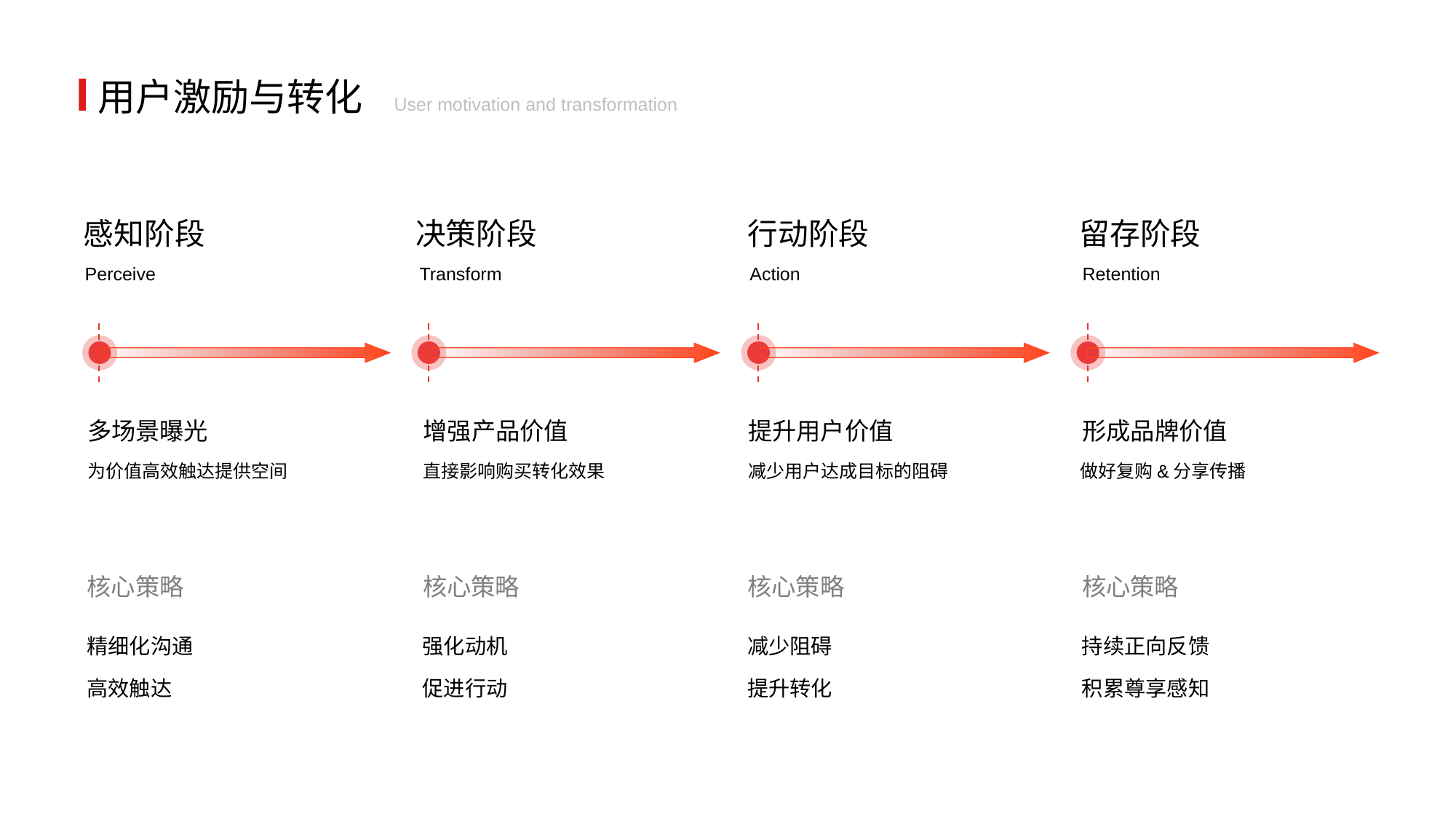

用户激励与转化

User motivation and transformation

感知阶段
决策阶段
行动阶段
留存阶段
Perceive
Transform
Action
Retention

多场景曝光
增强产品价值
提升用户价值
形成品牌价值
为价值高效触达提供空间
直接影响购买转化效果
减少用户达成目标的阻碍
做好复购&分享传播
核心策略
核心策略
核心策略
核心策略
精细化沟通
强化动机
减少阻碍
持续正向反馈
高效触达
促进行动
提升转化
积累尊享感知